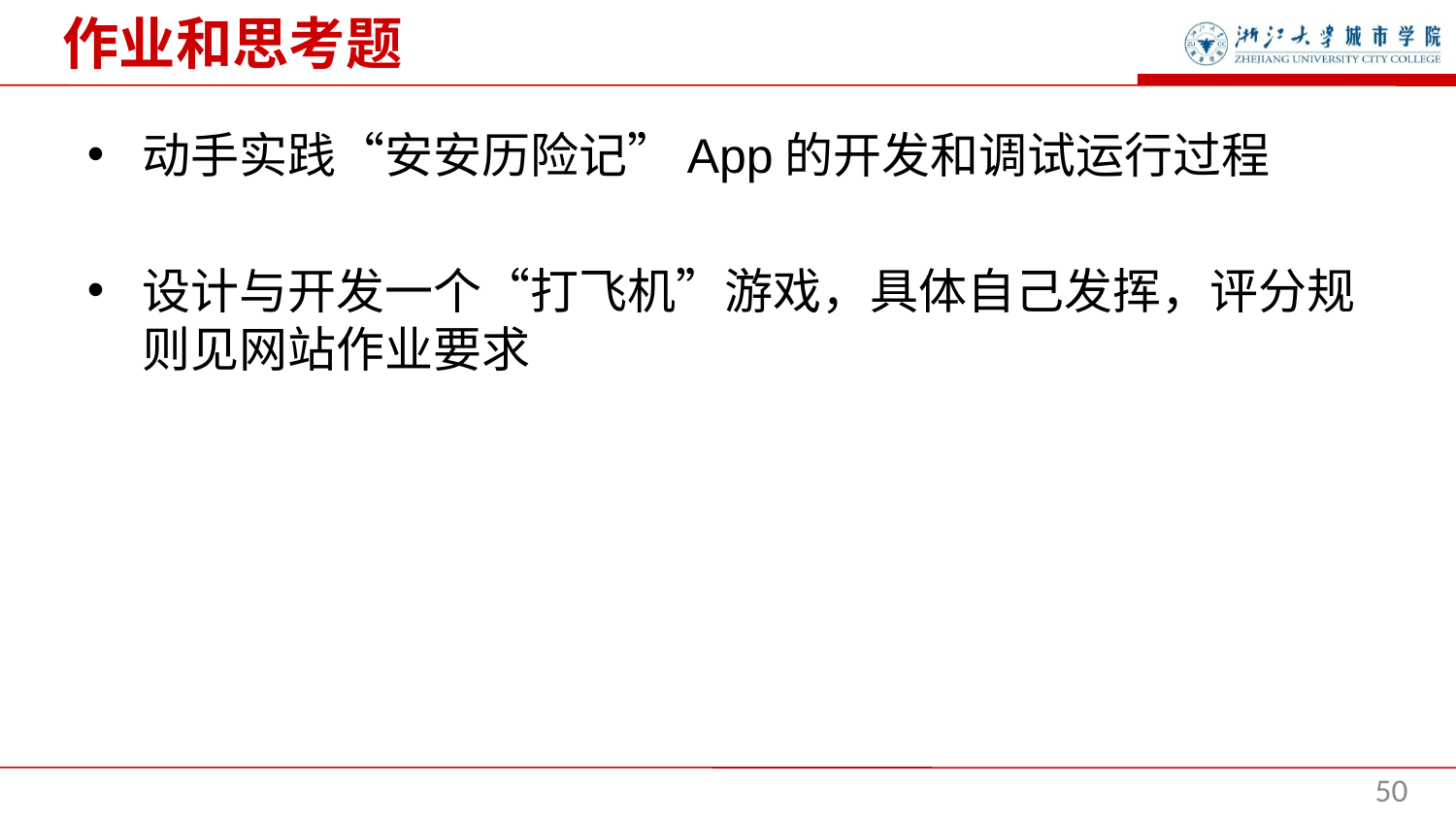

作业和思考题
动手实践“安安历险记”App的开发和调试运行过程

设计与开发一个“打飞机”游戏，具体自己发挥，评分规则见网站作业要求

50